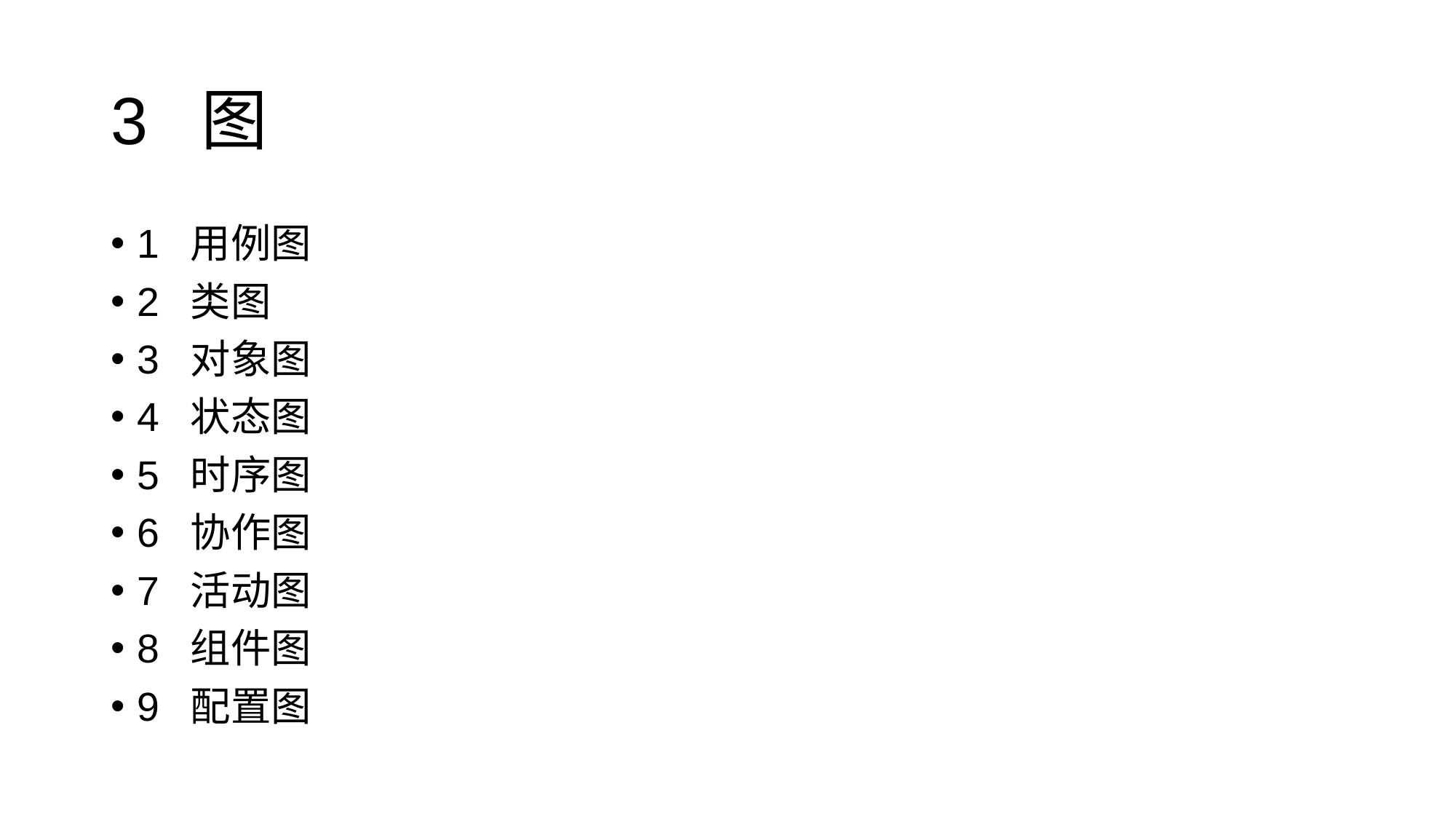

# 3  图
1  用例图
2  类图
3  对象图
4  状态图
5  时序图
6  协作图
7  活动图
8  组件图
9  配置图